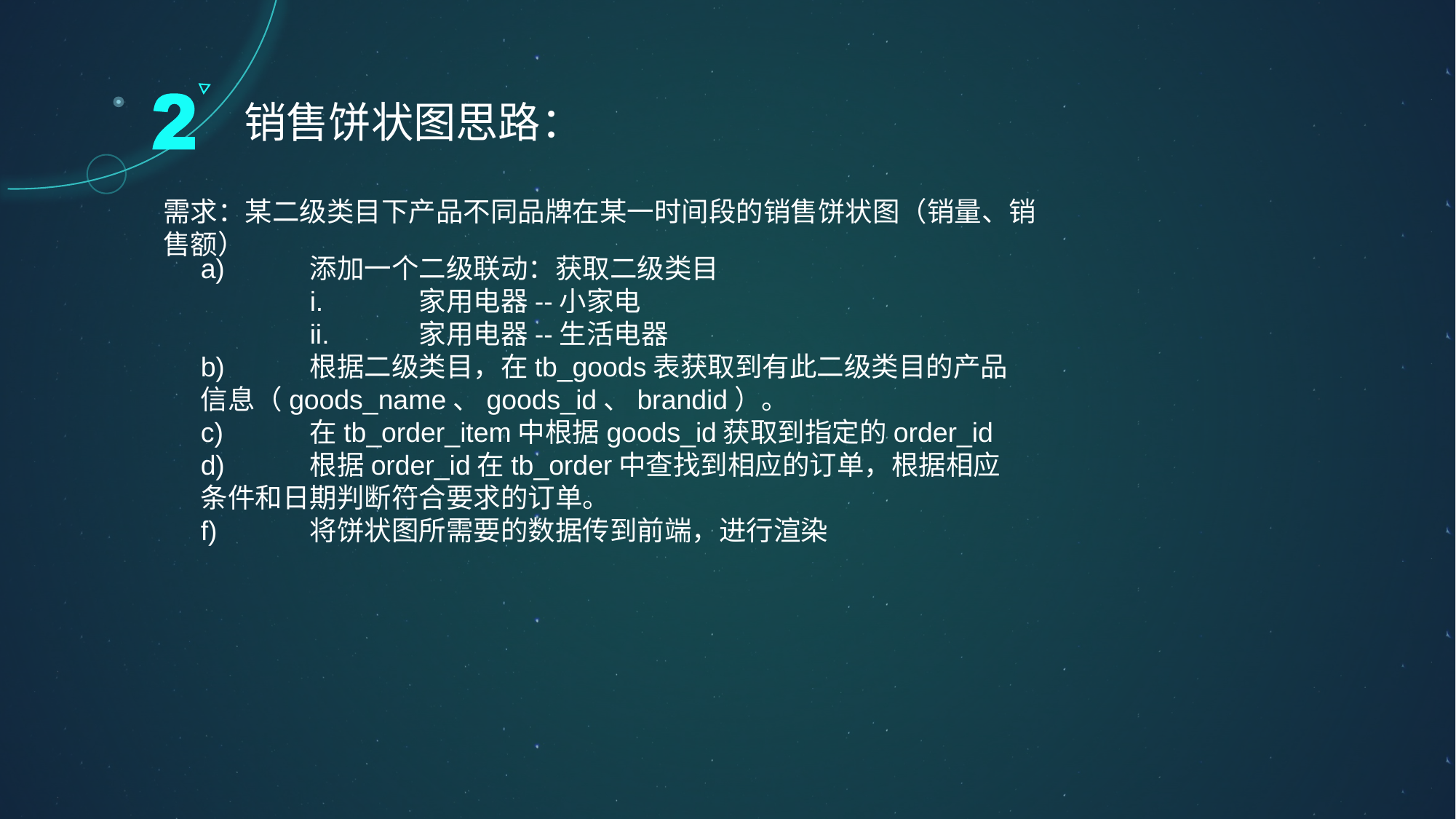

销售饼状图思路：

需求：某二级类目下产品不同品牌在某一时间段的销售饼状图（销量、销售额）
a)	添加一个二级联动：获取二级类目
	i.	家用电器--小家电
	ii.	家用电器--生活电器
b)	根据二级类目，在tb_goods表获取到有此二级类目的产品信息（goods_name、goods_id、brandid）。
c)	在tb_order_item中根据goods_id获取到指定的order_id
d)	根据order_id在tb_order中查找到相应的订单，根据相应条件和日期判断符合要求的订单。
f)	将饼状图所需要的数据传到前端，进行渲染